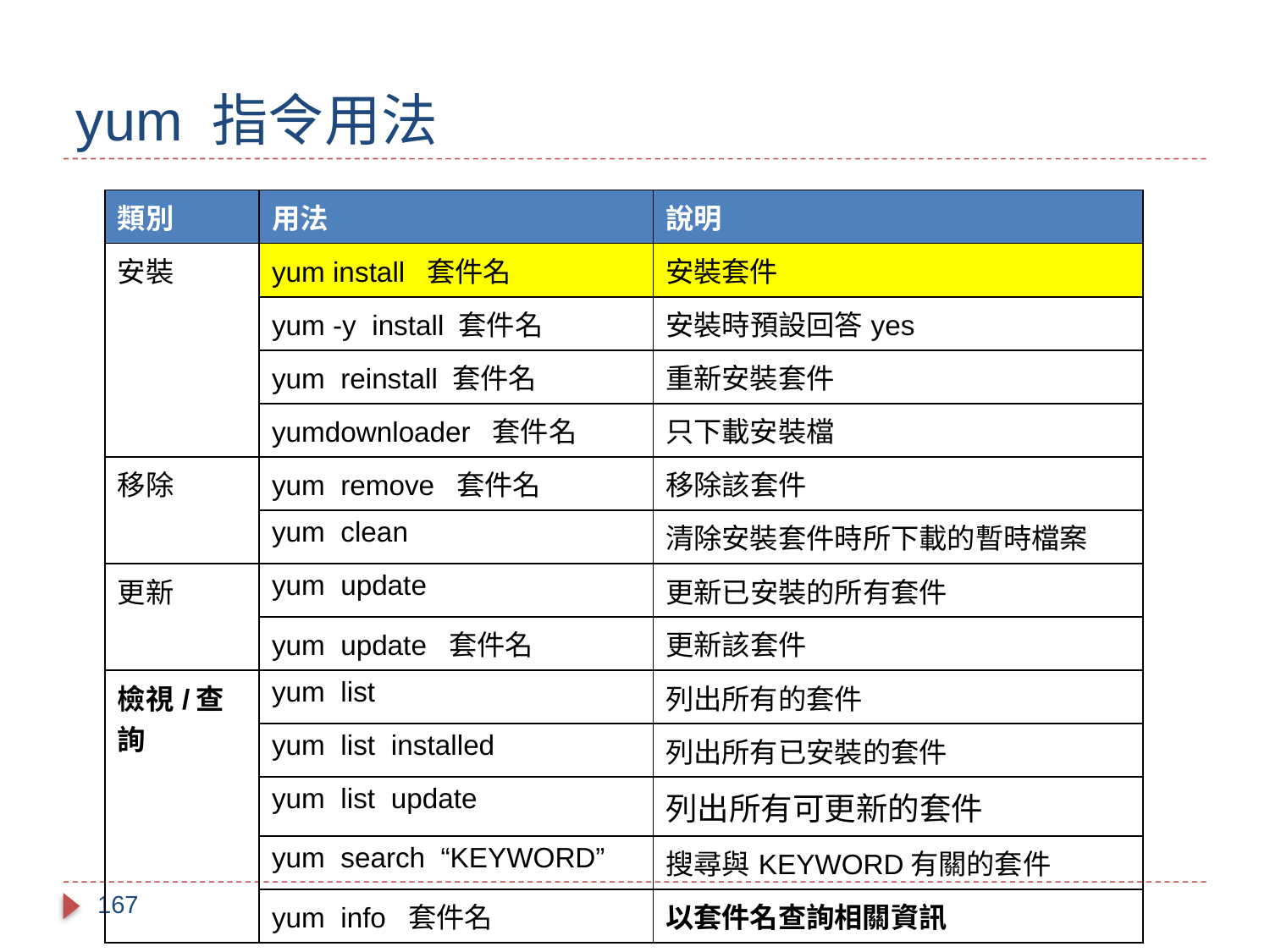

# yum 指令用法

| 類別 | 用法 | 說明 |
| --- | --- | --- |
| 安裝 | yum install 套件名 | 安裝套件 |
|  | yum -y install 套件名 | 安裝時預設回答yes |
|  | yum reinstall 套件名 | 重新安裝套件 |
|  | yumdownloader 套件名 | 只下載安裝檔 |
| 移除 | yum remove 套件名 | 移除該套件 |
|  | yum clean | 清除安裝套件時所下載的暫時檔案 |
| 更新 | yum  update | 更新已安裝的所有套件 |
|  | yum update 套件名 | 更新該套件 |
| 檢視/查詢 | yum list | 列出所有的套件 |
|  | yum list installed | 列出所有已安裝的套件 |
|  | yum list update | 列出所有可更新的套件 |
|  | yum search “KEYWORD” | 搜尋與KEYWORD有關的套件 |
|  | yum info 套件名 | 以套件名查詢相關資訊 |
167